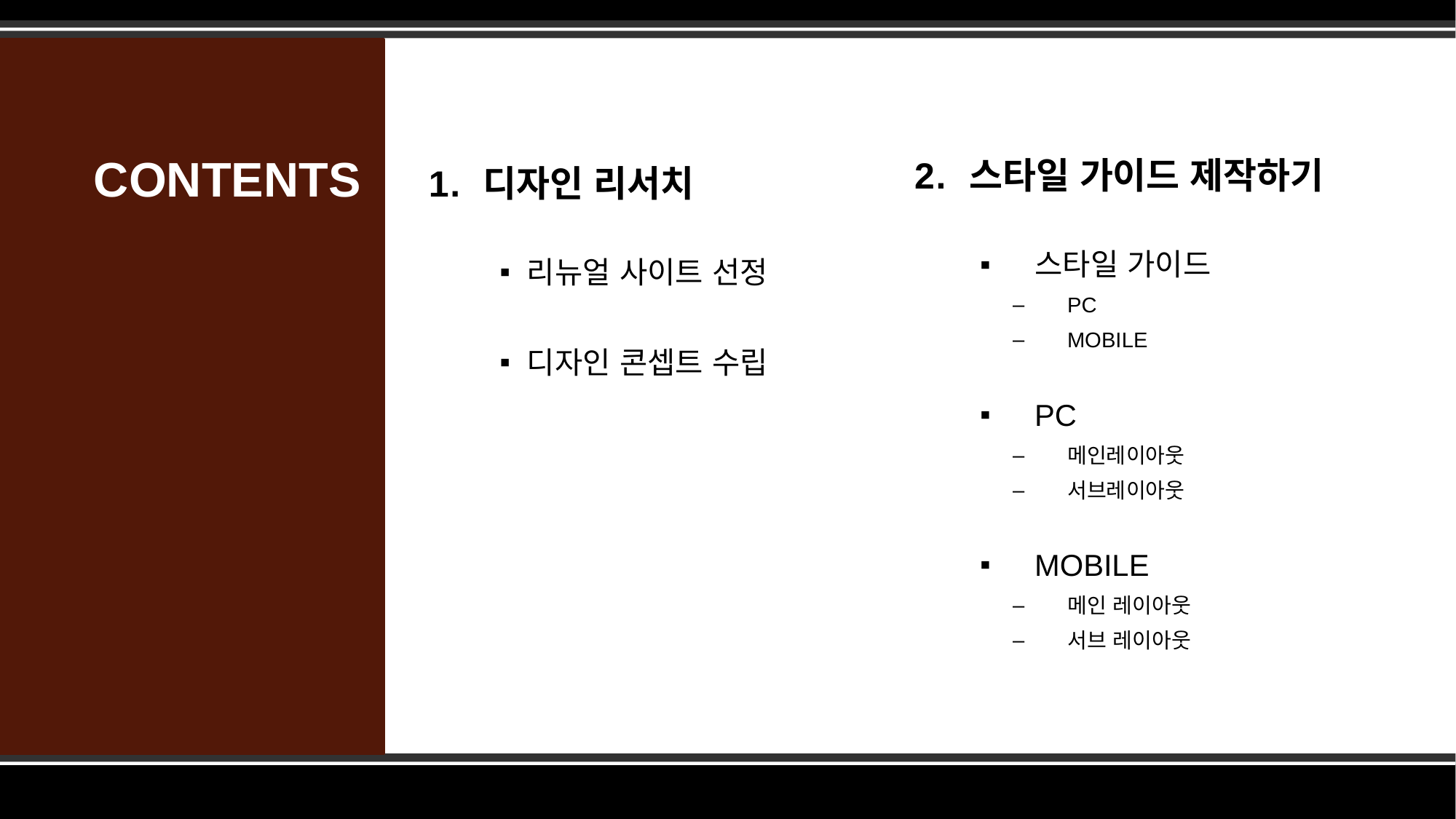

# CONTENTS
스타일 가이드 제작하기

스타일 가이드
PC
MOBILE

PC
메인레이아웃
서브레이아웃

MOBILE
메인 레이아웃
서브 레이아웃
디자인 리서치

리뉴얼 사이트 선정

디자인 콘셉트 수립